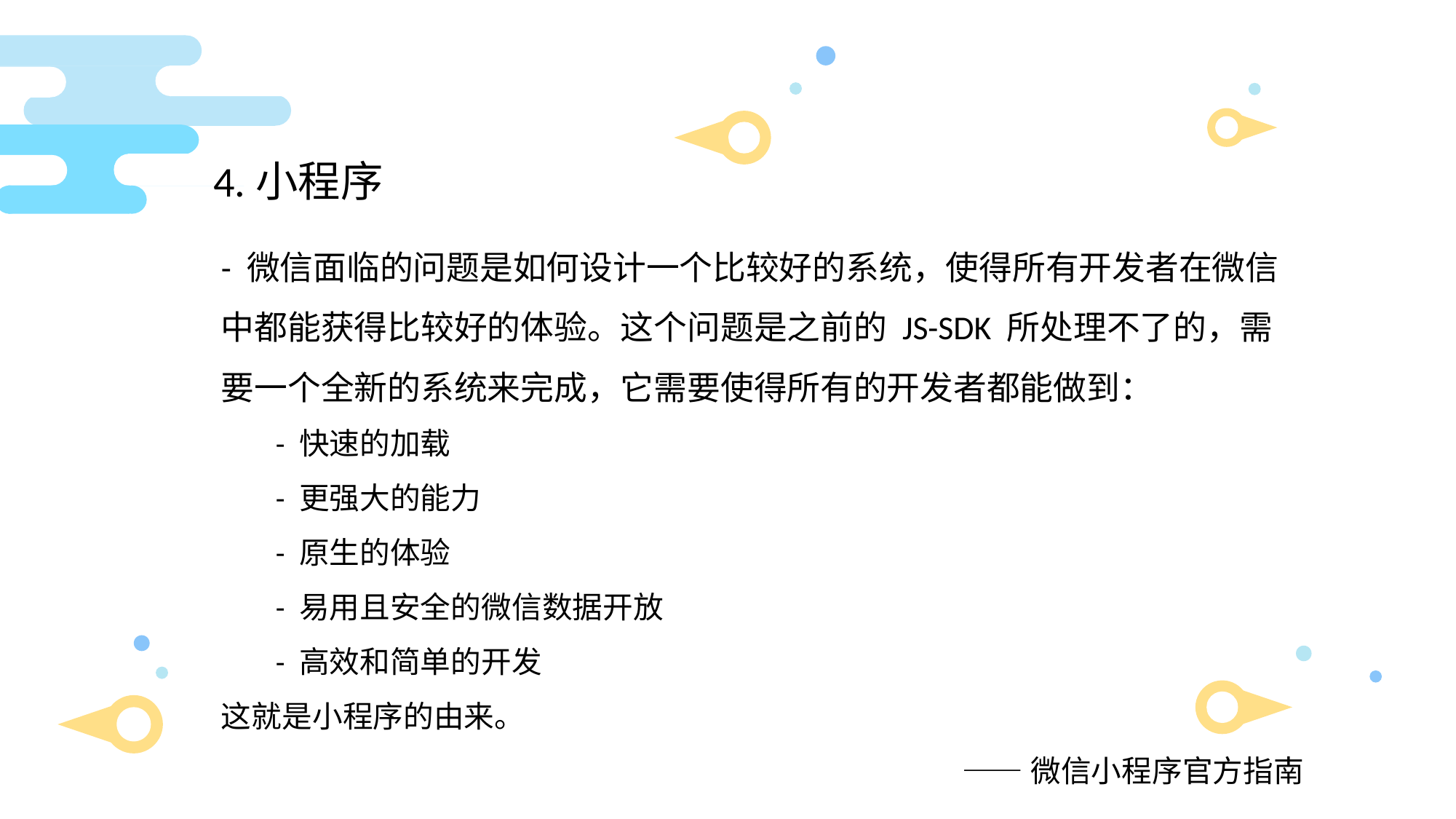

4.小程序

​- 微信面临的问题是如何设计一个比较好的系统，使得所有开发者在微信中都能获得比较好的体验。这个问题是之前的 JS-SDK 所处理不了的，需要一个全新的系统来完成，它需要使得所有的开发者都能做到：
- 快速的加载
- 更强大的能力
- 原生的体验
- 易用且安全的微信数据开放
- 高效和简单的开发
这就是小程序的由来。
——微信小程序官方指南